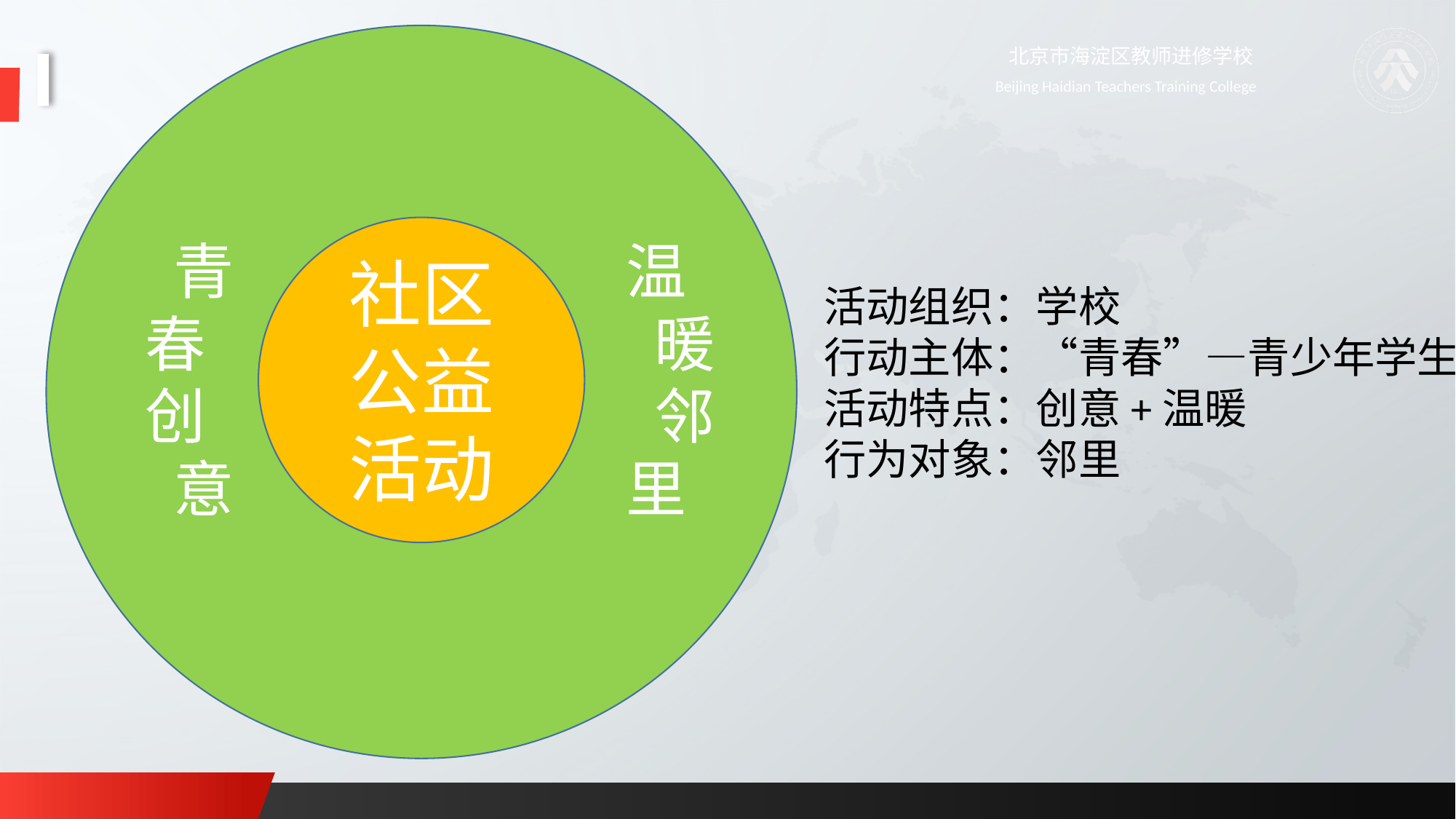

社区公益活动
温
 暖
 邻里
 青
春
创
 意
活动组织：学校
行动主体：“青春”—青少年学生
活动特点：创意+温暖
行为对象：邻里